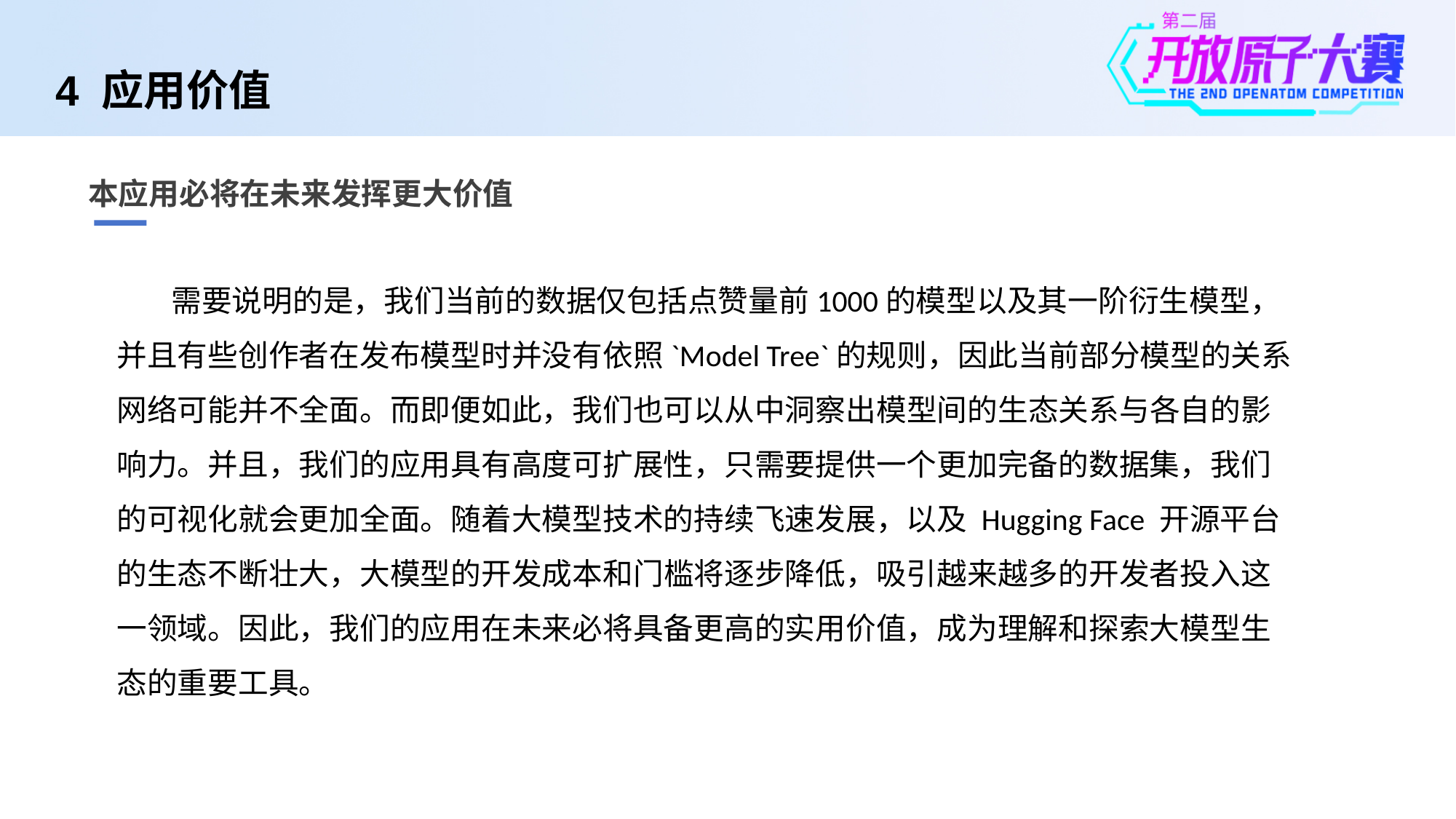

# 4 应用价值
本应用必将在未来发挥更大价值

需要说明的是，我们当前的数据仅包括点赞量前1000的模型以及其一阶衍生模型，并且有些创作者在发布模型时并没有依照`Model Tree`的规则，因此当前部分模型的关系网络可能并不全面。而即便如此，我们也可以从中洞察出模型间的生态关系与各自的影响力。并且，我们的应用具有高度可扩展性，只需要提供一个更加完备的数据集，我们的可视化就会更加全面。随着大模型技术的持续飞速发展，以及 Hugging Face 开源平台的生态不断壮大，大模型的开发成本和门槛将逐步降低，吸引越来越多的开发者投入这一领域。因此，我们的应用在未来必将具备更高的实用价值，成为理解和探索大模型生态的重要工具。